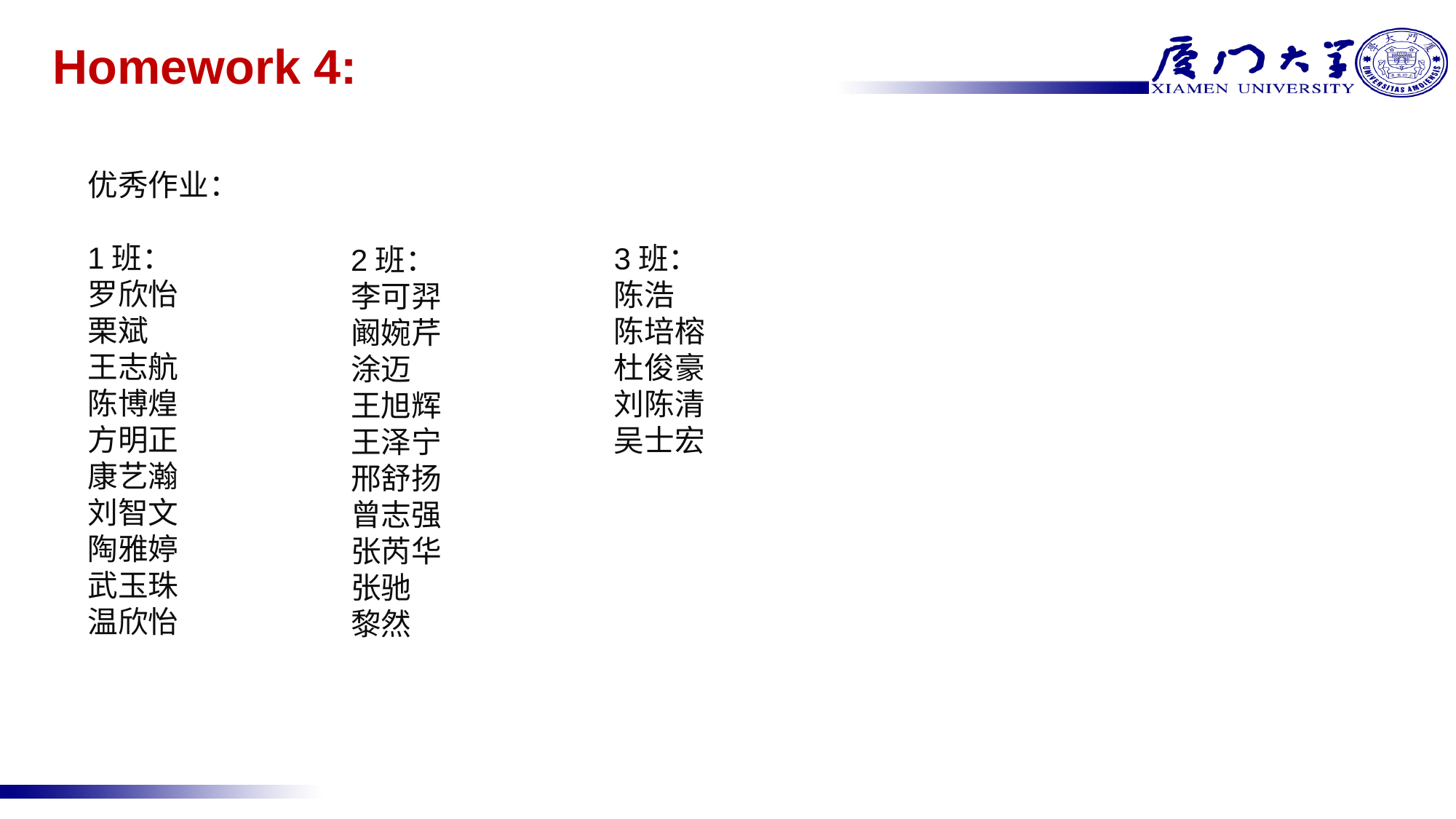

# Homework 4:
优秀作业：

1班：
罗欣怡
栗斌
王志航
陈博煌
方明正
康艺瀚
刘智文
陶雅婷
武玉珠
温欣怡
3班：
陈浩
陈培榕
杜俊豪
刘陈清
吴士宏
2班：
李可羿
阚婉芹
涂迈
王旭辉
王泽宁
邢舒扬
曾志强
张芮华
张驰
黎然